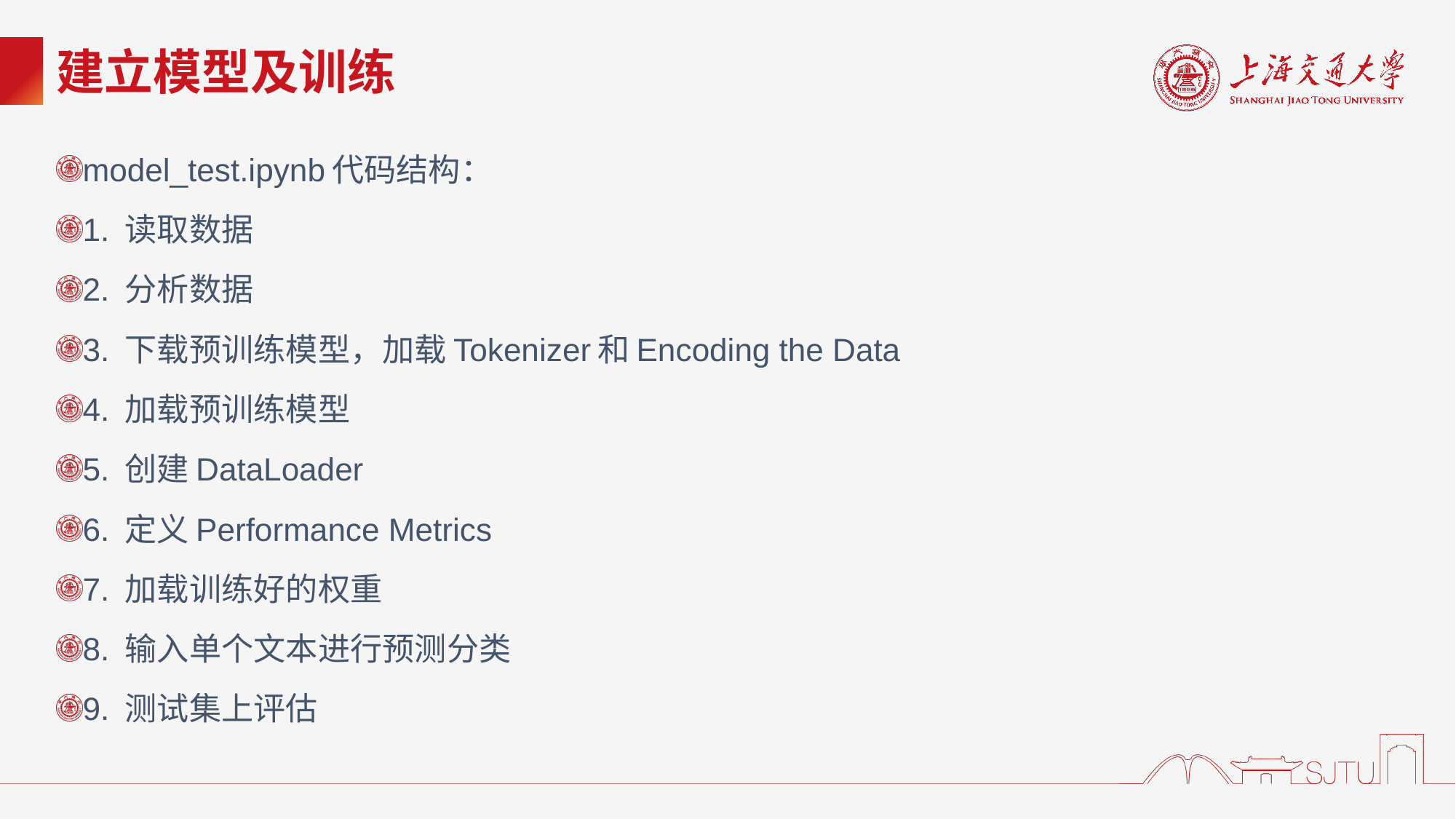

# 建立模型及训练
model_test.ipynb代码结构：
1. 读取数据
2. 分析数据
3. 下载预训练模型，加载Tokenizer和Encoding the Data
4. 加载预训练模型
5. 创建DataLoader
6. 定义Performance Metrics
7. 加载训练好的权重
8. 输入单个文本进行预测分类
9. 测试集上评估